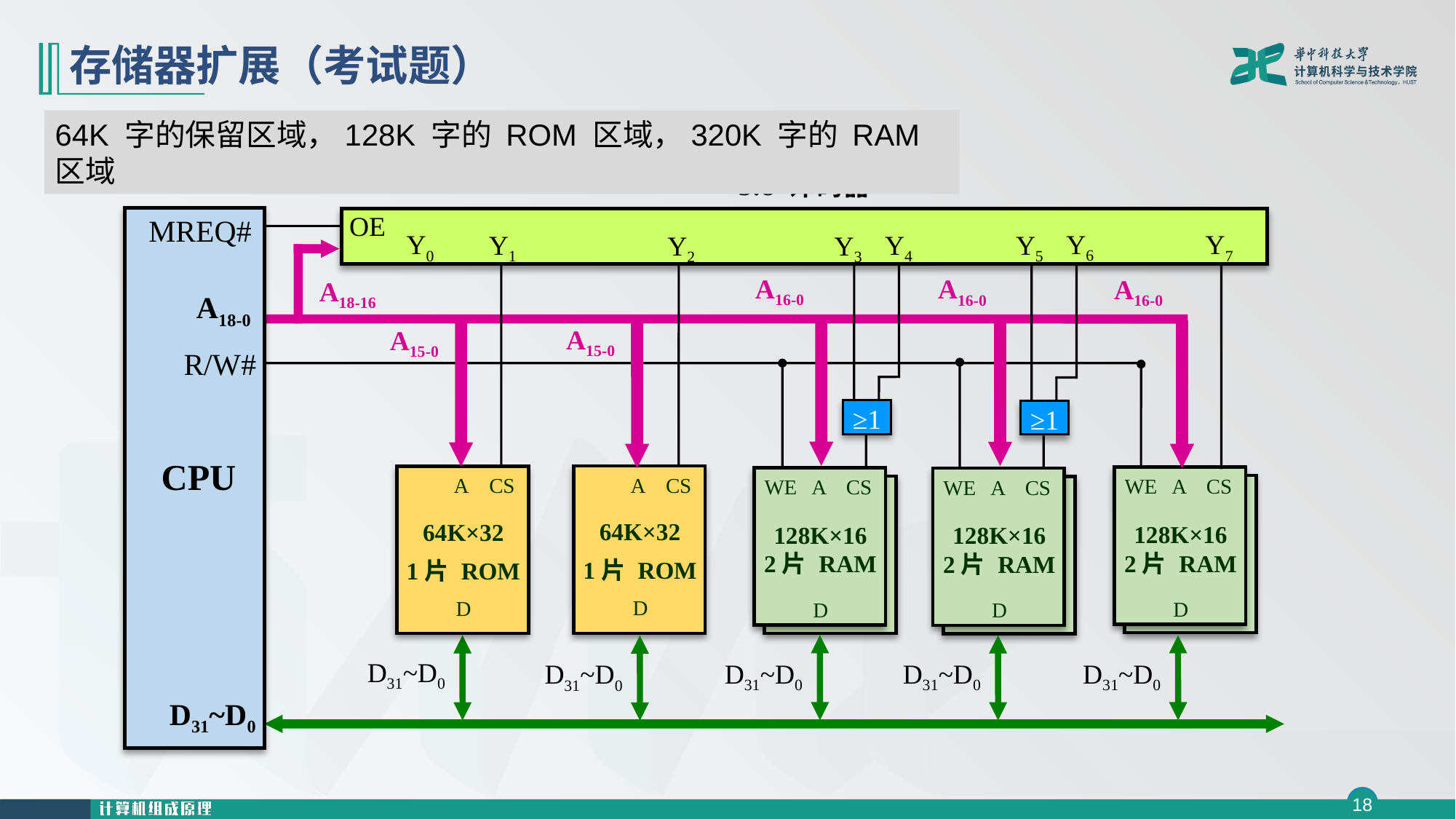

# 存储器扩展（考试题）
64K 字的保留区域，128K 字的 ROM 区域，320K 字的 RAM 区域
3:8 译码器
OE

MREQ#
A18-0
R/W#
CPU
D31~D0

Y6
Y7
Y0

Y1
Y5
Y4
Y2
Y3

≥1

A16-0
A16-0
A16-0
A18-16

A15-0
A15-0

≥1

 A
CS

64K×32
1片 ROM
D

 A
CS

64K×32
1片 ROM
D
WE
A
CS

128K×16
2片 RAM
D

WE
A
CS

128K×16
2片 RAM
D

WE
A
CS

128K×16
2片 RAM
D

D31~D0
D31~D0
D31~D0
D31~D0
D31~D0